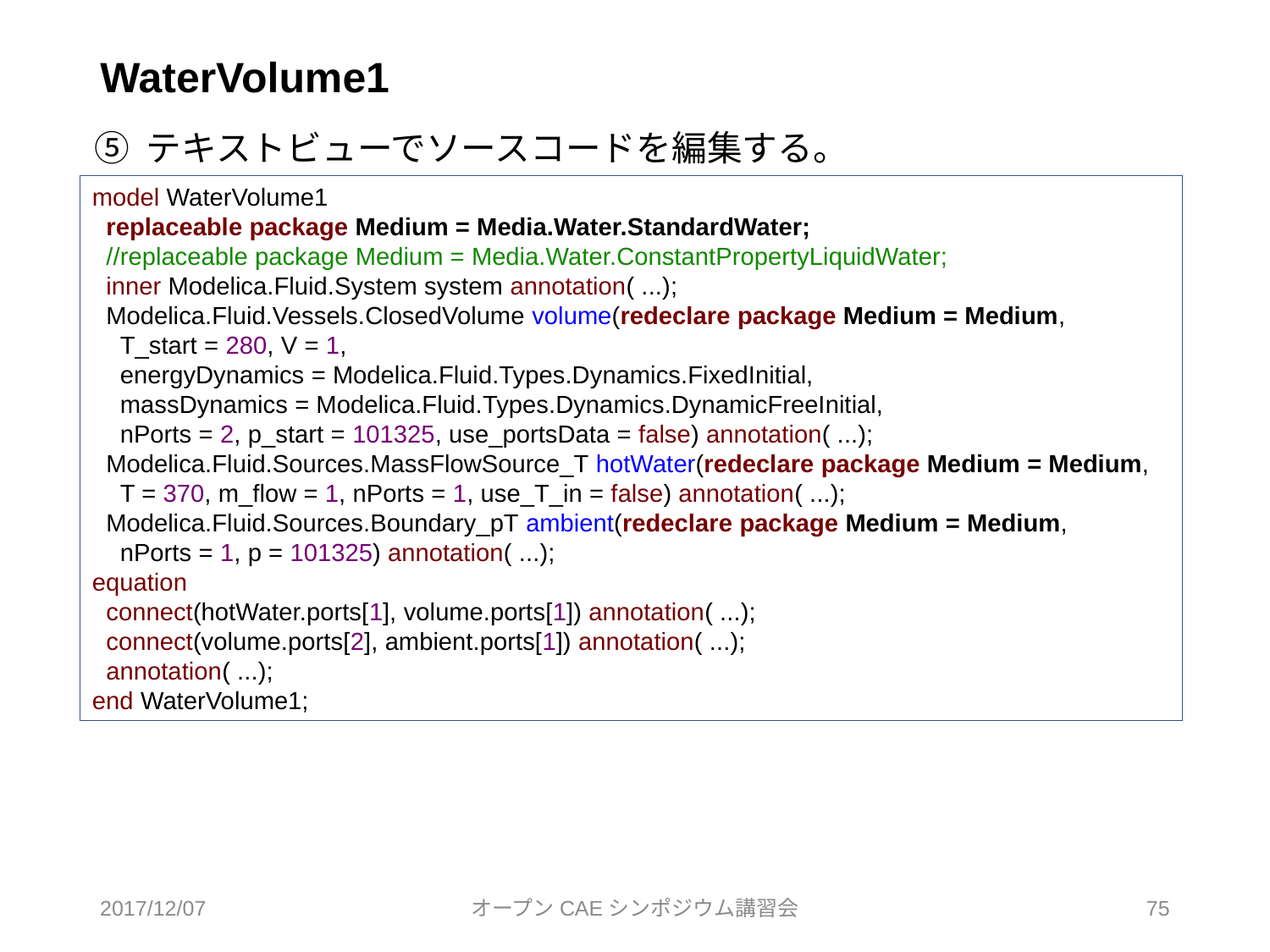

# WaterVolume1
⑤ テキストビューでソースコードを編集する。
model WaterVolume1
  replaceable package Medium = Media.Water.StandardWater;
  //replaceable package Medium = Media.Water.ConstantPropertyLiquidWater;
  inner Modelica.Fluid.System system annotation( ...);
  Modelica.Fluid.Vessels.ClosedVolume volume(redeclare package Medium = Medium,
    T_start = 280, V = 1,
    energyDynamics = Modelica.Fluid.Types.Dynamics.FixedInitial,
    massDynamics = Modelica.Fluid.Types.Dynamics.DynamicFreeInitial,
    nPorts = 2, p_start = 101325, use_portsData = false) annotation( ...);
  Modelica.Fluid.Sources.MassFlowSource_T hotWater(redeclare package Medium = Medium,
    T = 370, m_flow = 1, nPorts = 1, use_T_in = false) annotation( ...);
  Modelica.Fluid.Sources.Boundary_pT ambient(redeclare package Medium = Medium,
    nPorts = 1, p = 101325) annotation( ...);
equation
  connect(hotWater.ports[1], volume.ports[1]) annotation( ...);
  connect(volume.ports[2], ambient.ports[1]) annotation( ...);
  annotation( ...);
end WaterVolume1;
2017/12/07
オープンCAEシンポジウム講習会
75